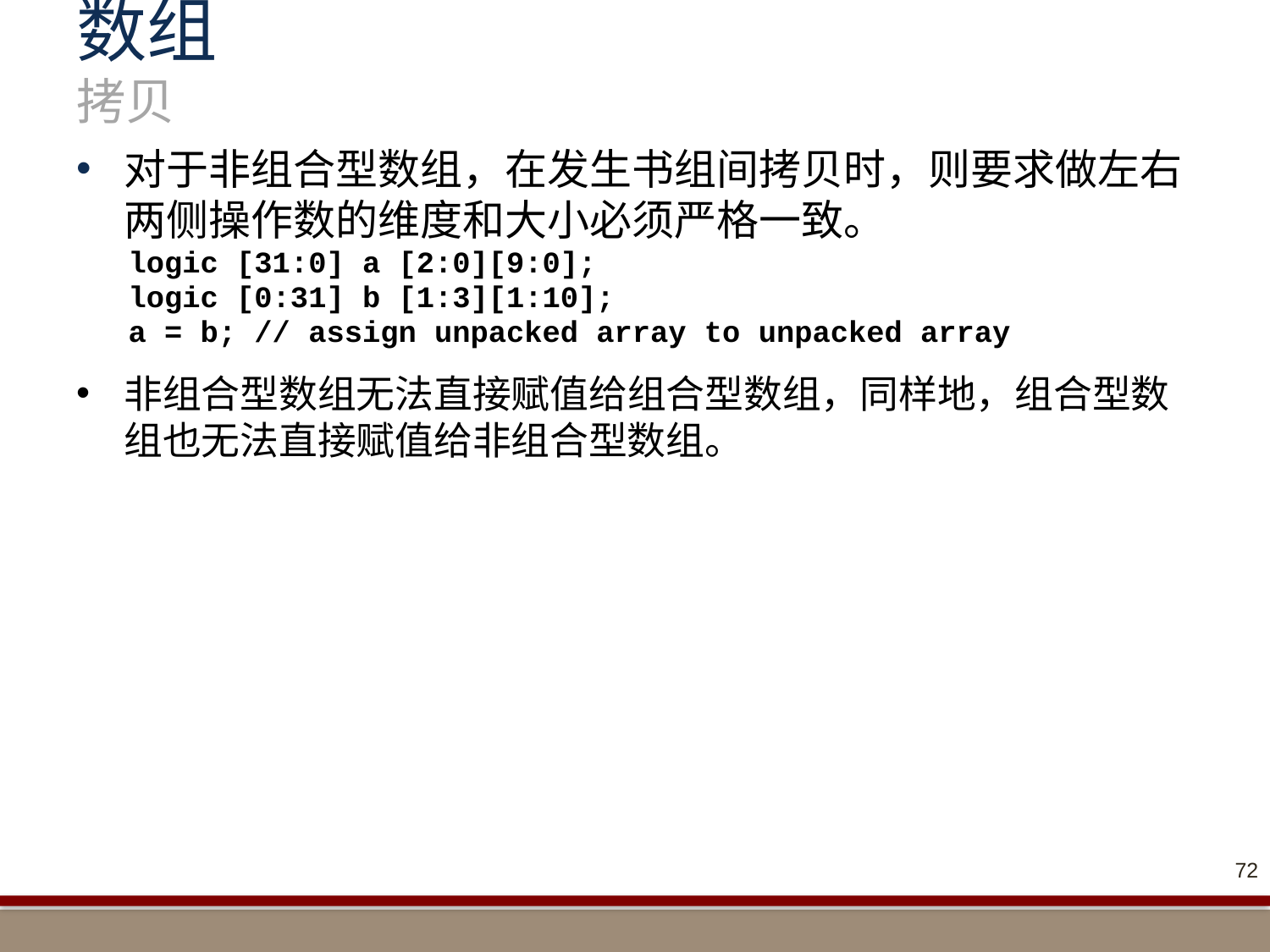

# 数组 拷贝
对于非组合型数组，在发生书组间拷贝时，则要求做左右两侧操作数的维度和大小必须严格一致。
logic [31:0] a [2:0][9:0];
logic [0:31] b [1:3][1:10];
a = b; // assign unpacked array to unpacked array
非组合型数组无法直接赋值给组合型数组，同样地，组合型数组也无法直接赋值给非组合型数组。
72